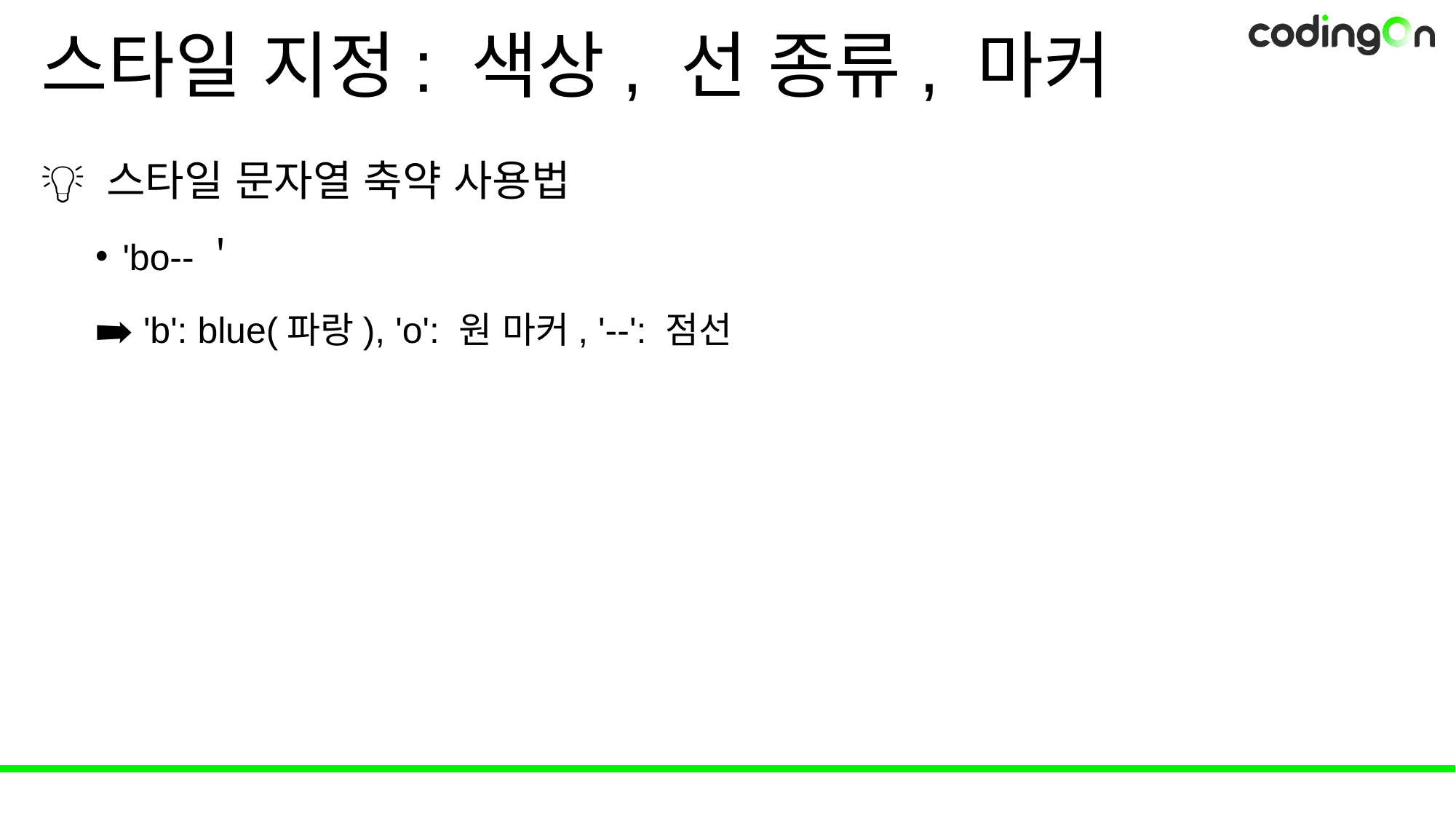

# 스타일 지정: 색상, 선 종류, 마커
💡 스타일 문자열 축약 사용법
'bo--＇
➡️ 'b': blue(파랑), 'o': 원 마커, '--': 점선